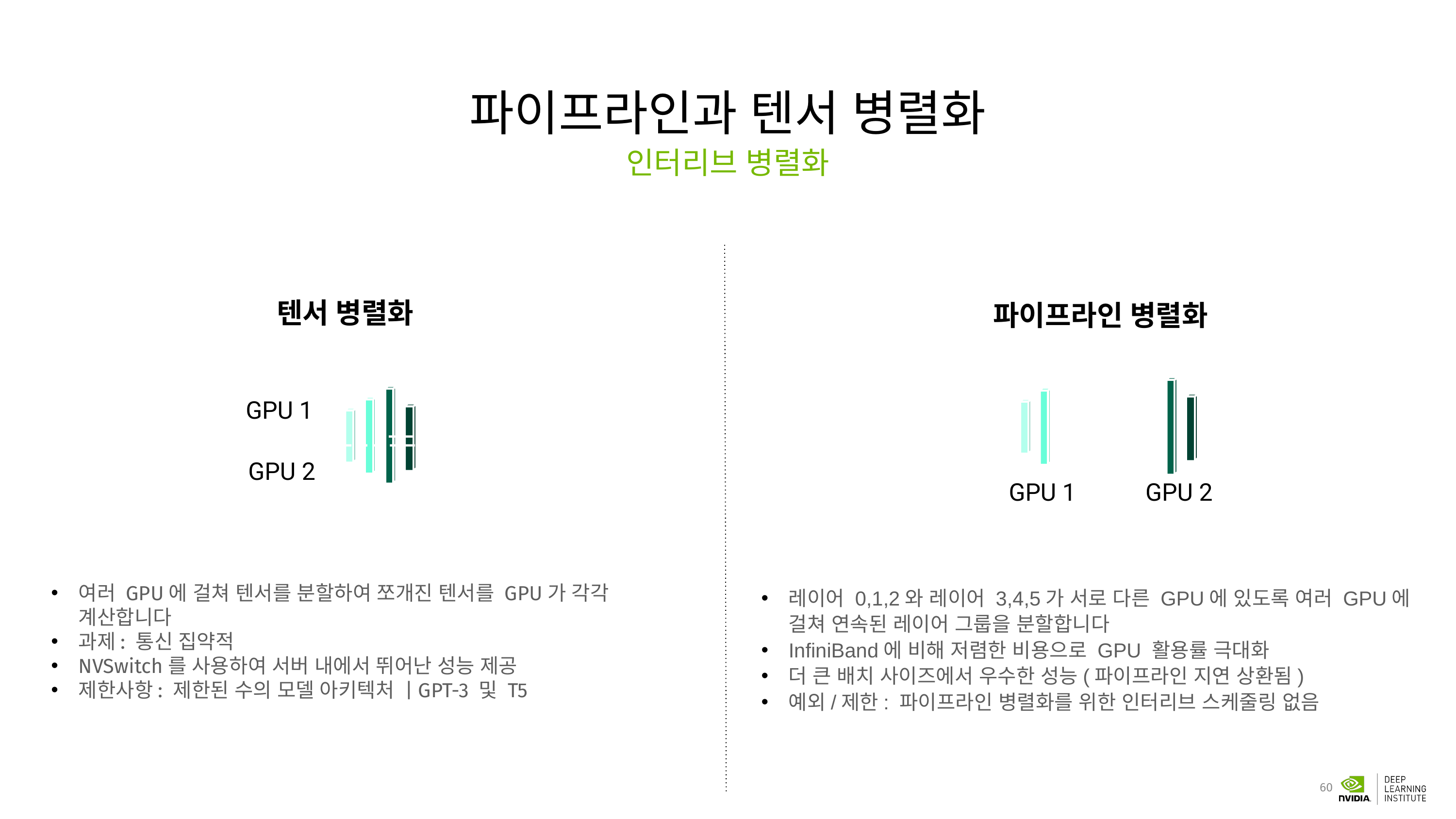

파이프라인과 텐서 병렬화
인터리브 병렬화
텐서 병렬화
파이프라인 병렬화

GPU 1
GPU 2

GPU 1

GPU 2
여러 GPU에 걸쳐 텐서를 분할하여 쪼개진 텐서를 GPU가 각각 계산합니다
과제: 통신 집약적
NVSwitch를 사용하여 서버 내에서 뛰어난 성능 제공
제한사항: 제한된 수의 모델 아키텍처 | GPT-3 및 T5
레이어 0,1,2와 레이어 3,4,5가 서로 다른 GPU에 있도록 여러 GPU에 걸쳐 연속된 레이어 그룹을 분할합니다
InfiniBand에 비해 저렴한 비용으로 GPU 활용률 극대화
더 큰 배치 사이즈에서 우수한 성능(파이프라인 지연 상환됨)
예외/제한: 파이프라인 병렬화를 위한 인터리브 스케줄링 없음